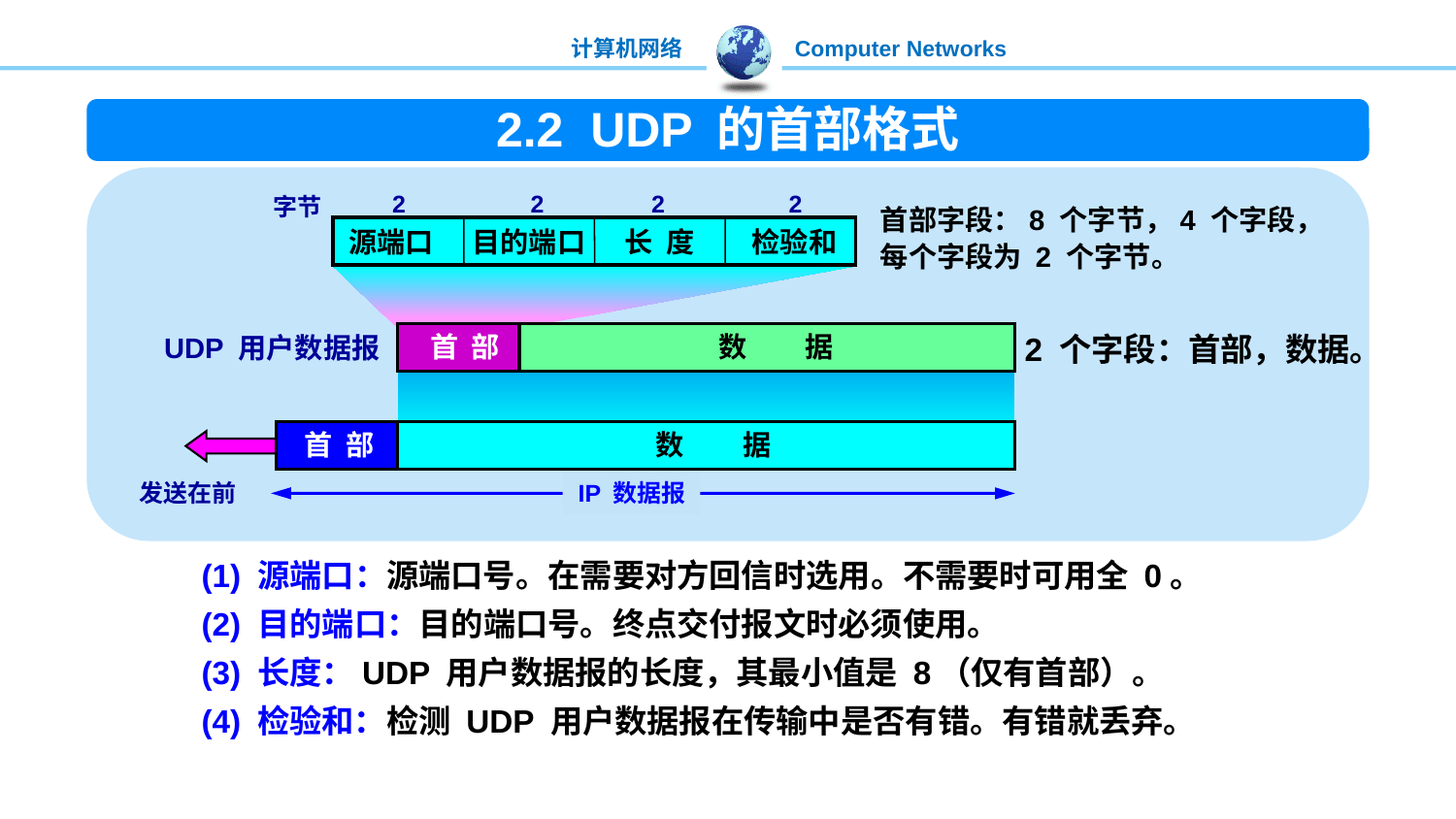

2.2  UDP 的首部格式

2
2
2
2
首部字段：8 个字节，4 个字段，每个字段为 2 个字节。
长  度
源端口
目的端口
检验和

字节
2 个字段：首部，数据。
首  部
数         据
UDP 用户数据报

首  部
数         据

发送在前
IP 数据报

(1) 源端口：源端口号。在需要对方回信时选用。不需要时可用全 0。
(2) 目的端口：目的端口号。终点交付报文时必须使用。
(3) 长度：UDP 用户数据报的长度，其最小值是 8（仅有首部）。
(4) 检验和：检测 UDP 用户数据报在传输中是否有错。有错就丢弃。